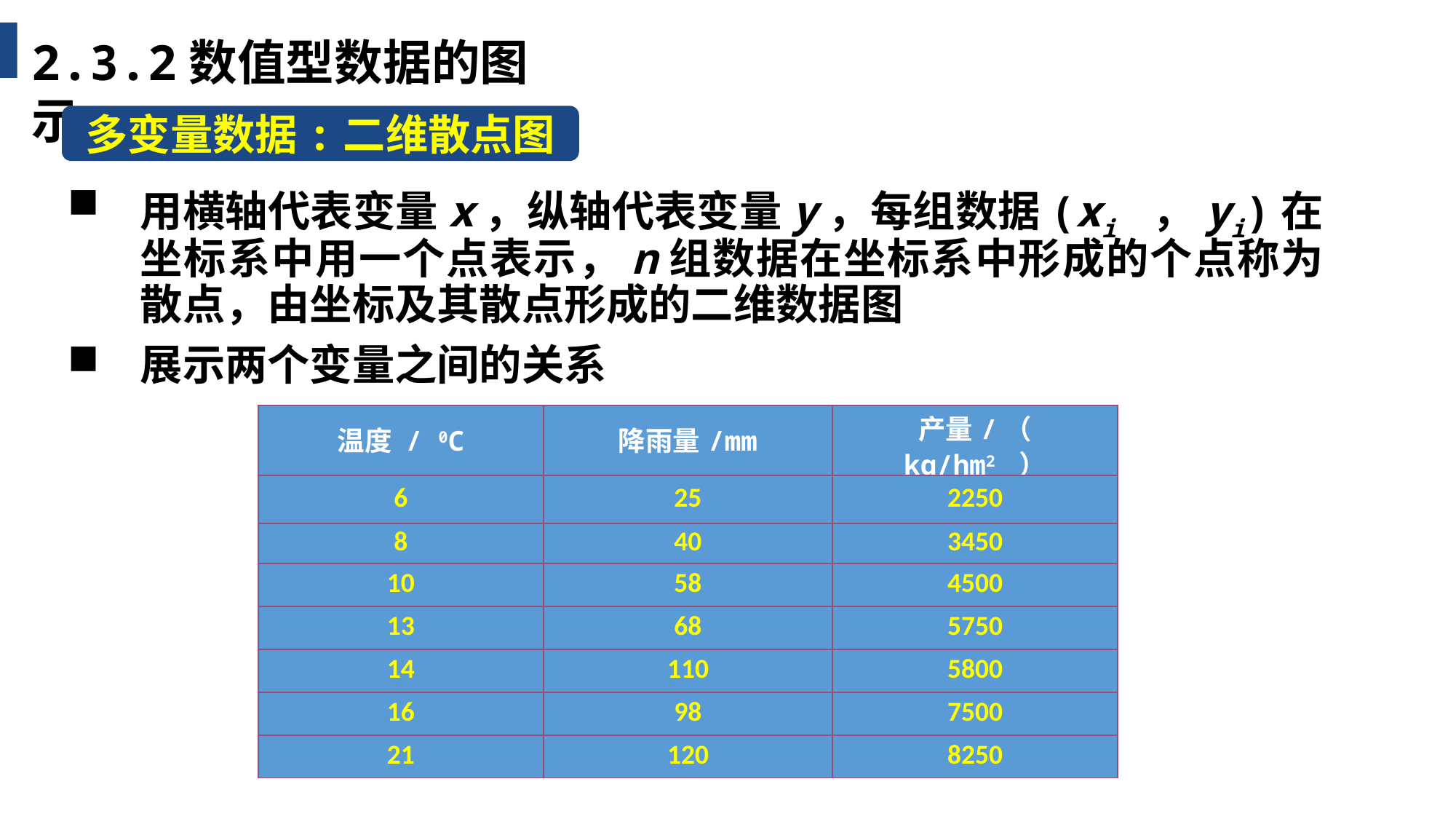

2.3.2数值型数据的图示
多变量数据:二维散点图
用横轴代表变量x，纵轴代表变量y，每组数据(xi ，yi)在坐标系中用一个点表示，n组数据在坐标系中形成的个点称为散点，由坐标及其散点形成的二维数据图
展示两个变量之间的关系

| 温度 / 0C | 降雨量/mm | 产量/（ kg/hm2 ） |
| --- | --- | --- |
| 6 | 25 | 2250 |
| 8 | 40 | 3450 |
| 10 | 58 | 4500 |
| 13 | 68 | 5750 |
| 14 | 110 | 5800 |
| 16 | 98 | 7500 |
| 21 | 120 | 8250 |